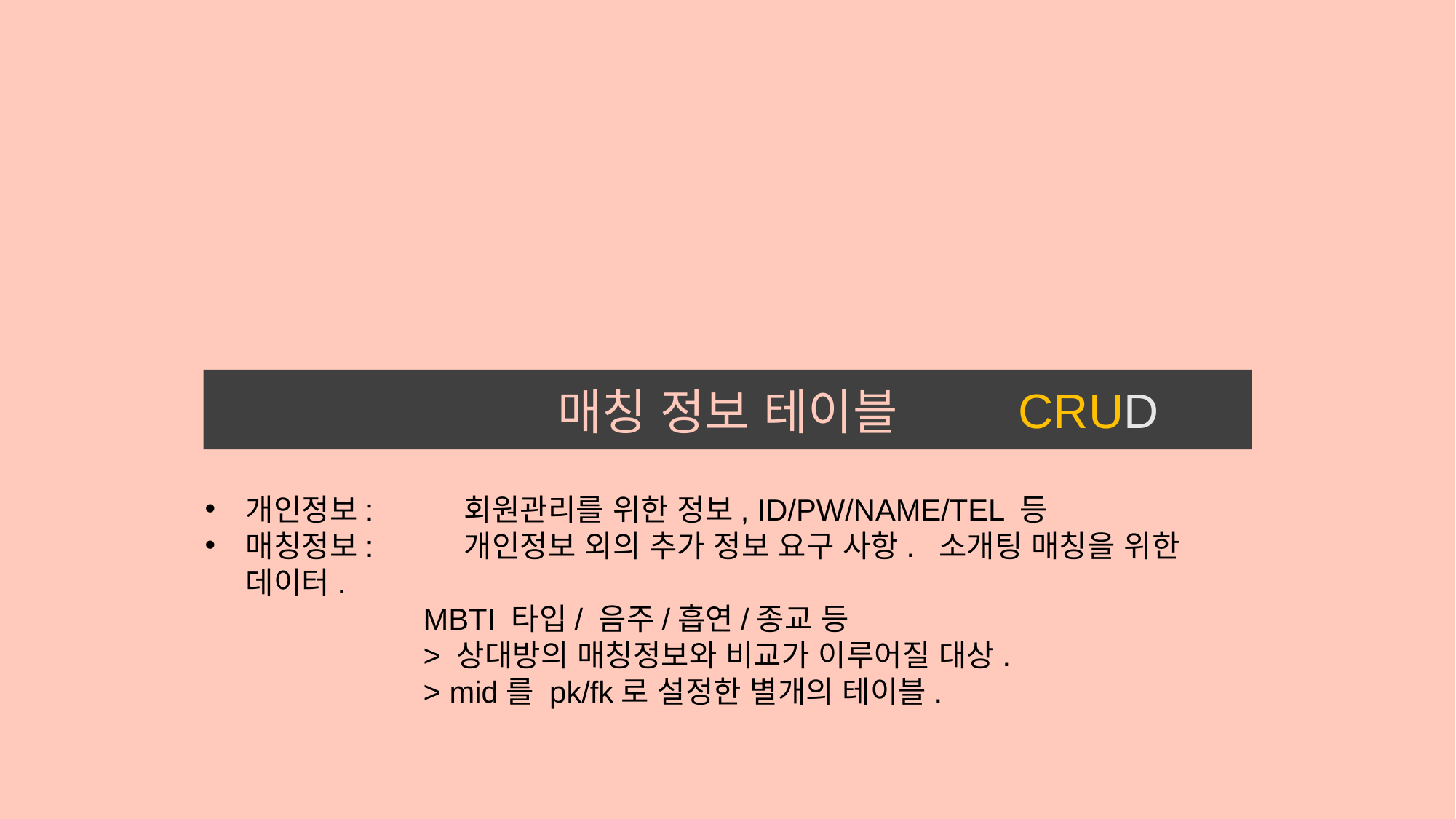

매칭 정보 테이블
CRUD
개인정보: 	회원관리를 위한 정보, ID/PW/NAME/TEL 등
매칭정보: 	개인정보 외의 추가 정보 요구 사항.  소개팅 매칭을 위한 데이터.
		MBTI 타입/ 음주/흡연/종교 등
		> 상대방의 매칭정보와 비교가 이루어질 대상.
		> mid를 pk/fk로 설정한 별개의 테이블.